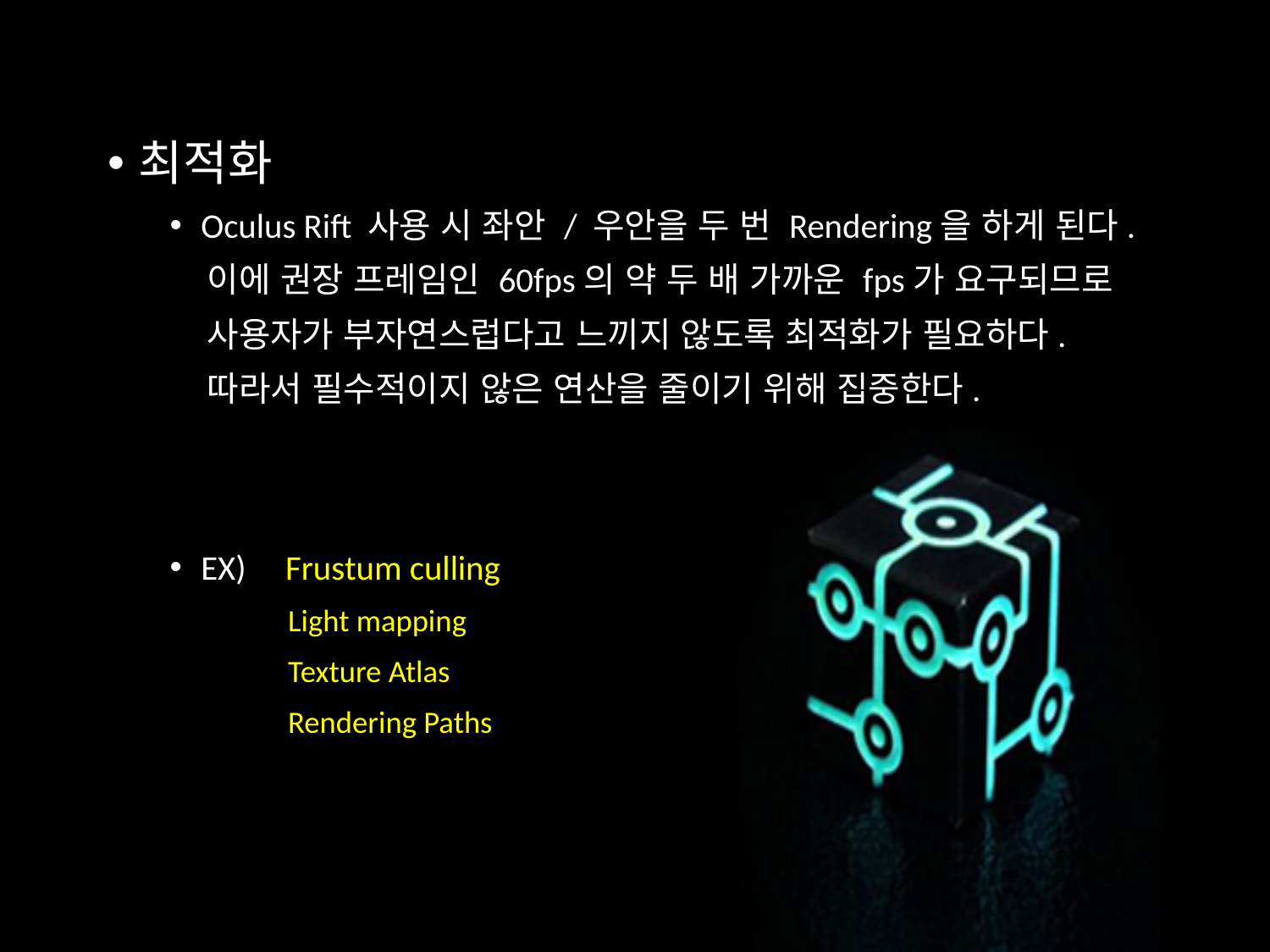

최적화
Oculus Rift 사용 시 좌안 / 우안을 두 번 Rendering을 하게 된다.
   이에 권장 프레임인 60fps의 약 두 배 가까운 fps가 요구되므로
   사용자가 부자연스럽다고 느끼지 않도록 최적화가 필요하다.
   따라서 필수적이지 않은 연산을 줄이기 위해 집중한다.

EX)     Frustum culling
        Light mapping
        Texture Atlas
        Rendering Paths